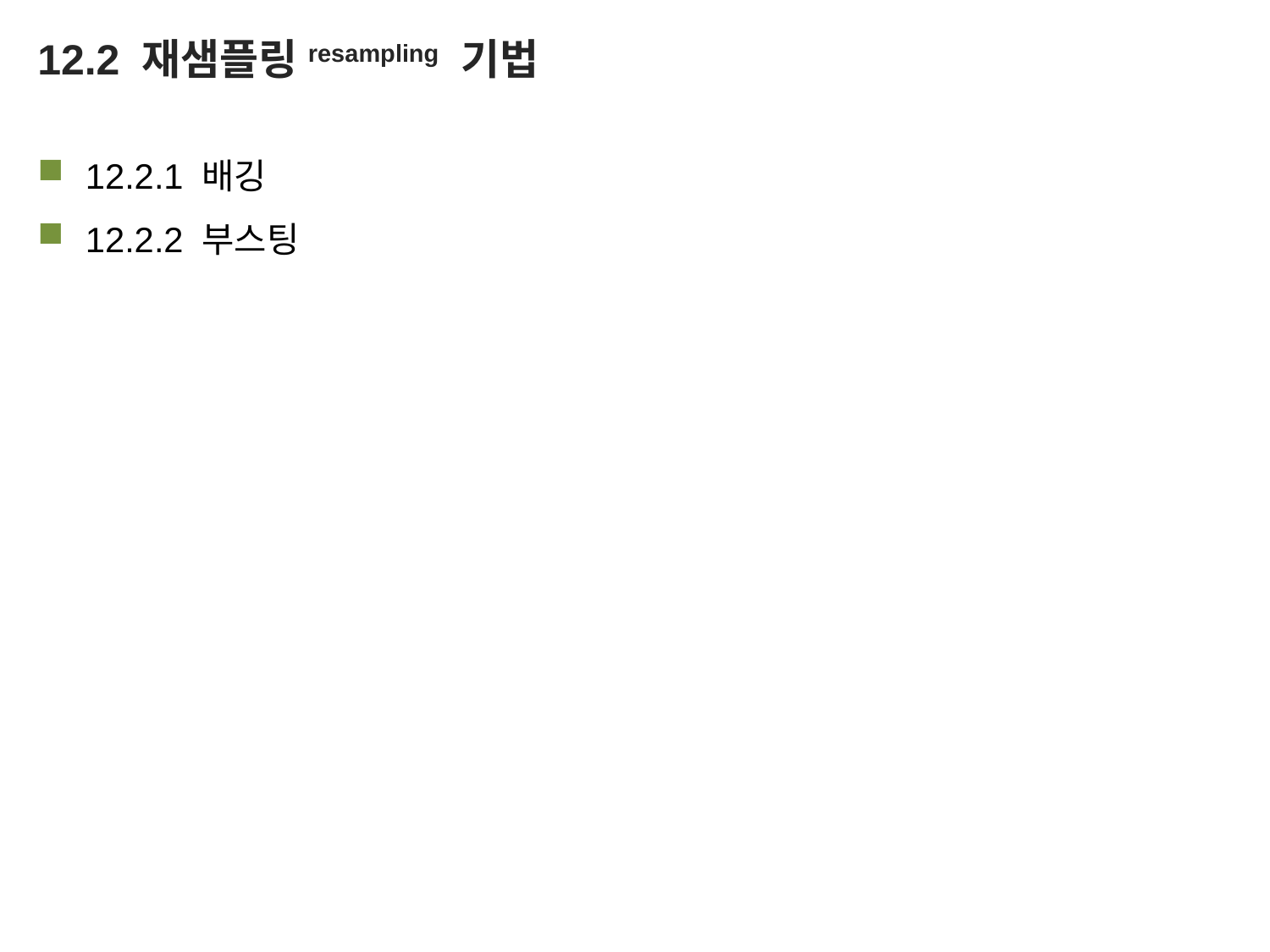

# 12.2 재샘플링resampling 기법
12.2.1 배깅
12.2.2 부스팅